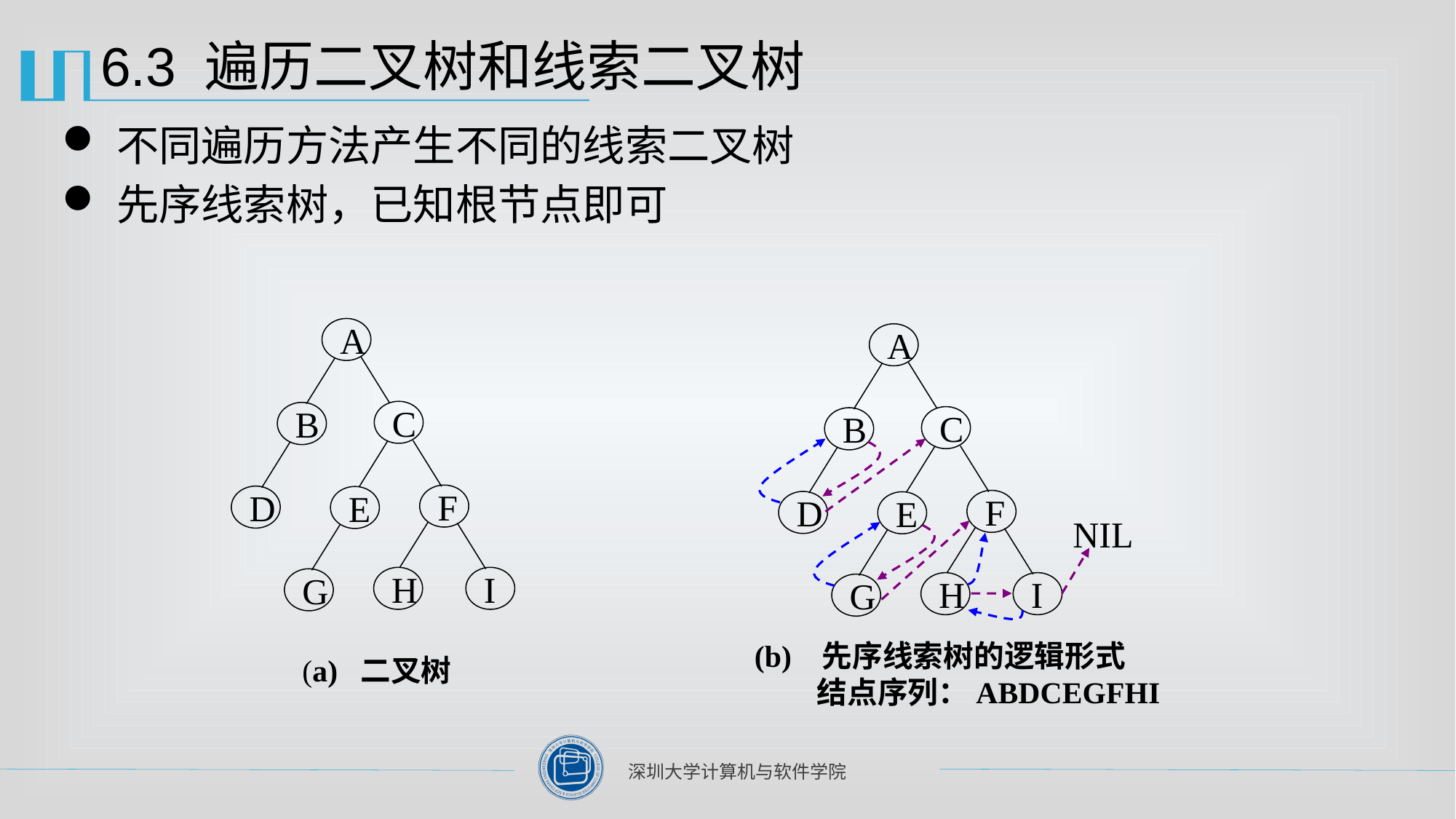

# 6.3 遍历二叉树和线索二叉树
不同遍历方法产生不同的线索二叉树
先序线索树，已知根节点即可

A

C
B

F
D
E

H
I
G
(a)  二叉树
A

C
B

F
D
E

H
I
G

NIL

(b)   先序线索树的逻辑形式
        结点序列：ABDCEGFHI
62